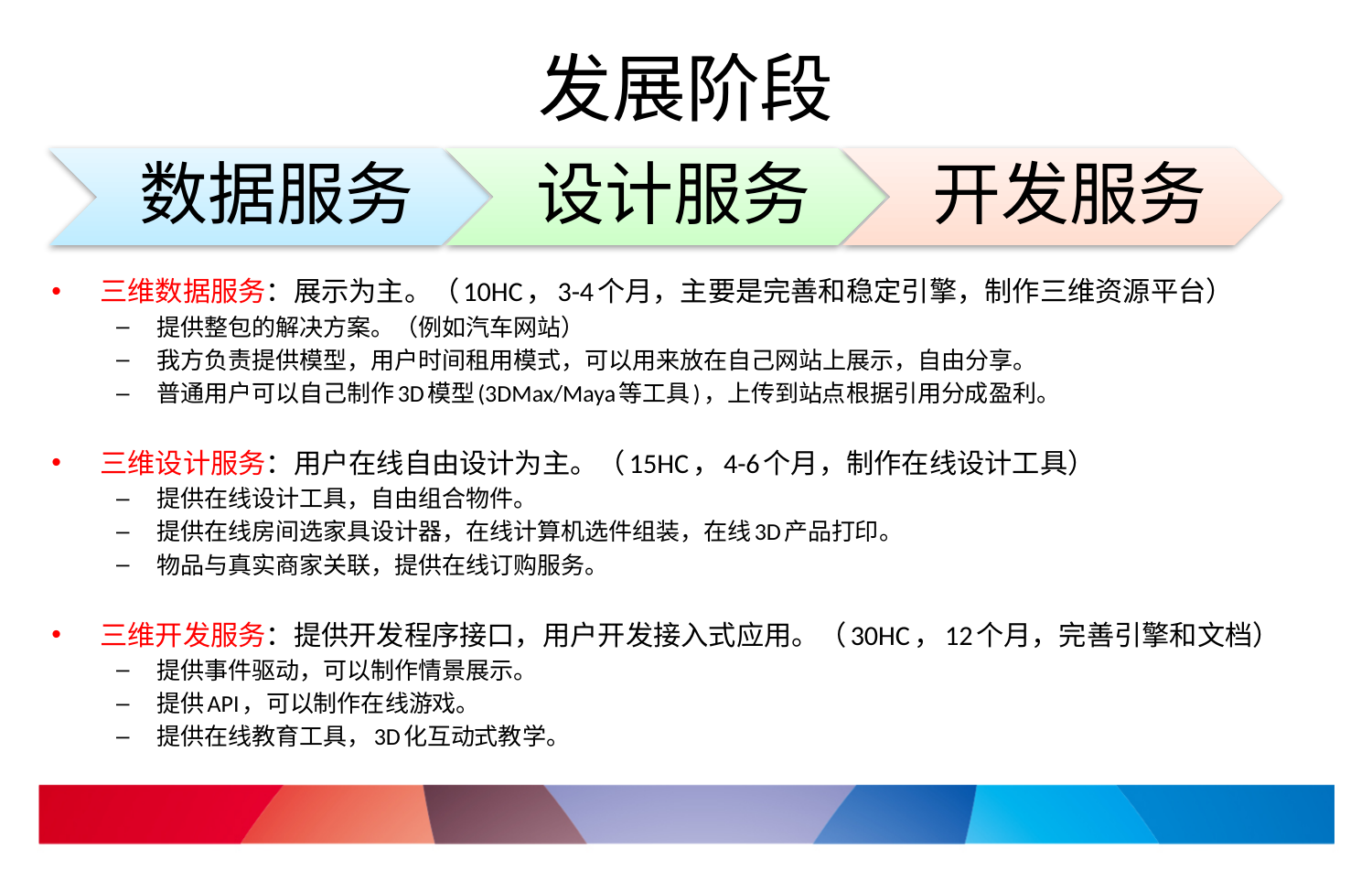

# 发展阶段
数据服务
设计服务
开发服务
三维数据服务：展示为主。（10HC，3-4个月，主要是完善和稳定引擎，制作三维资源平台）
提供整包的解决方案。（例如汽车网站）
我方负责提供模型，用户时间租用模式，可以用来放在自己网站上展示，自由分享。
普通用户可以自己制作3D模型(3DMax/Maya等工具)，上传到站点根据引用分成盈利。

三维设计服务：用户在线自由设计为主。（15HC，4-6个月，制作在线设计工具）
提供在线设计工具，自由组合物件。
提供在线房间选家具设计器，在线计算机选件组装，在线3D产品打印。
物品与真实商家关联，提供在线订购服务。

三维开发服务：提供开发程序接口，用户开发接入式应用。（30HC，12个月，完善引擎和文档）
提供事件驱动，可以制作情景展示。
提供API，可以制作在线游戏。
提供在线教育工具，3D化互动式教学。